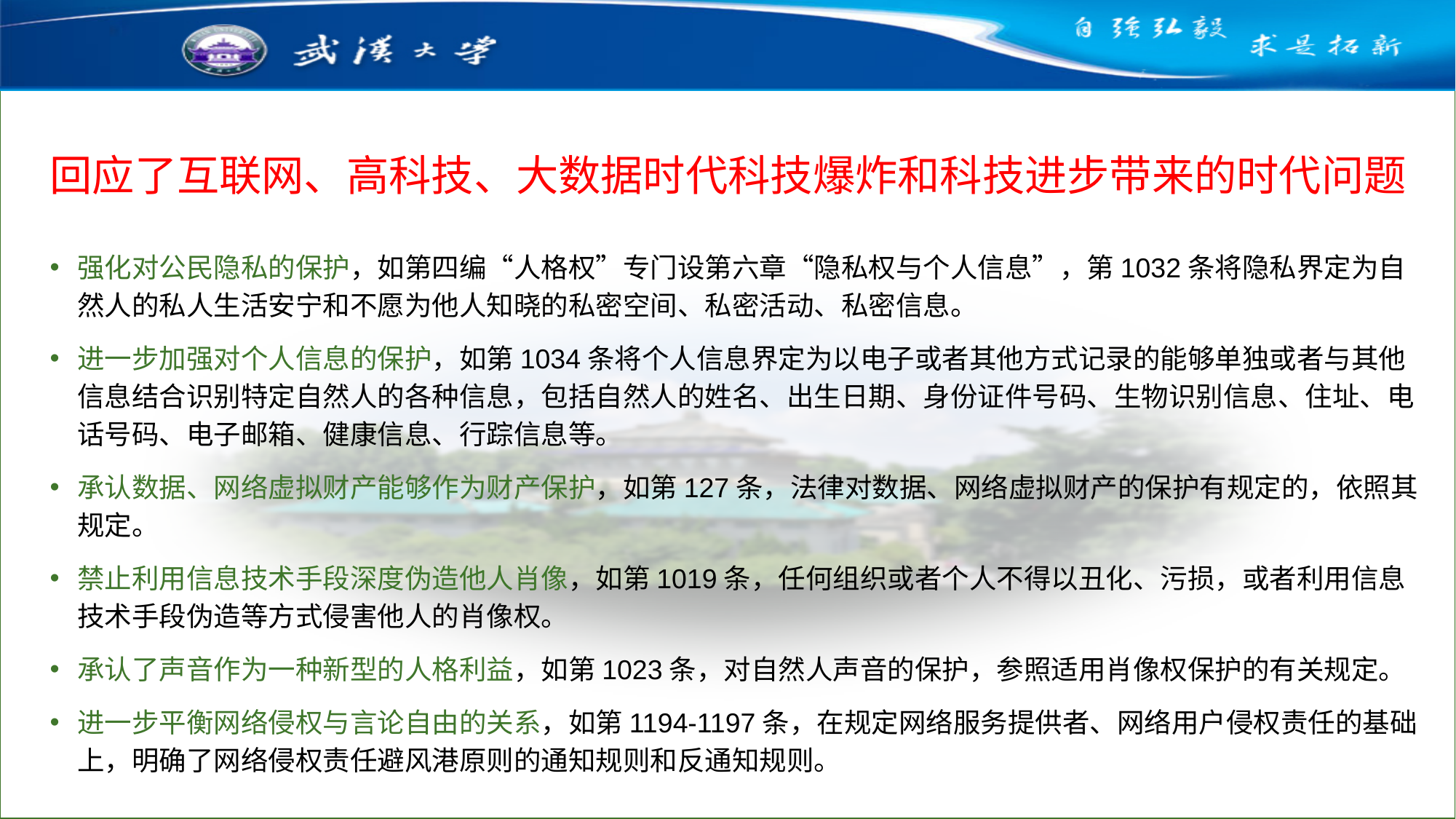

回应了互联网、高科技、大数据时代科技爆炸和科技进步带来的时代问题
强化对公民隐私的保护，如第四编“人格权”专门设第六章“隐私权与个人信息”，第1032条将隐私界定为自然人的私人生活安宁和不愿为他人知晓的私密空间、私密活动、私密信息。
进一步加强对个人信息的保护，如第1034条将个人信息界定为以电子或者其他方式记录的能够单独或者与其他信息结合识别特定自然人的各种信息，包括自然人的姓名、出生日期、身份证件号码、生物识别信息、住址、电话号码、电子邮箱、健康信息、行踪信息等。
承认数据、网络虚拟财产能够作为财产保护，如第127条，法律对数据、网络虚拟财产的保护有规定的，依照其规定。
禁止利用信息技术手段深度伪造他人肖像，如第1019条，任何组织或者个人不得以丑化、污损，或者利用信息技术手段伪造等方式侵害他人的肖像权。
承认了声音作为一种新型的人格利益，如第1023条，对自然人声音的保护，参照适用肖像权保护的有关规定。
进一步平衡网络侵权与言论自由的关系，如第1194-1197条，在规定网络服务提供者、网络用户侵权责任的基础上，明确了网络侵权责任避风港原则的通知规则和反通知规则。